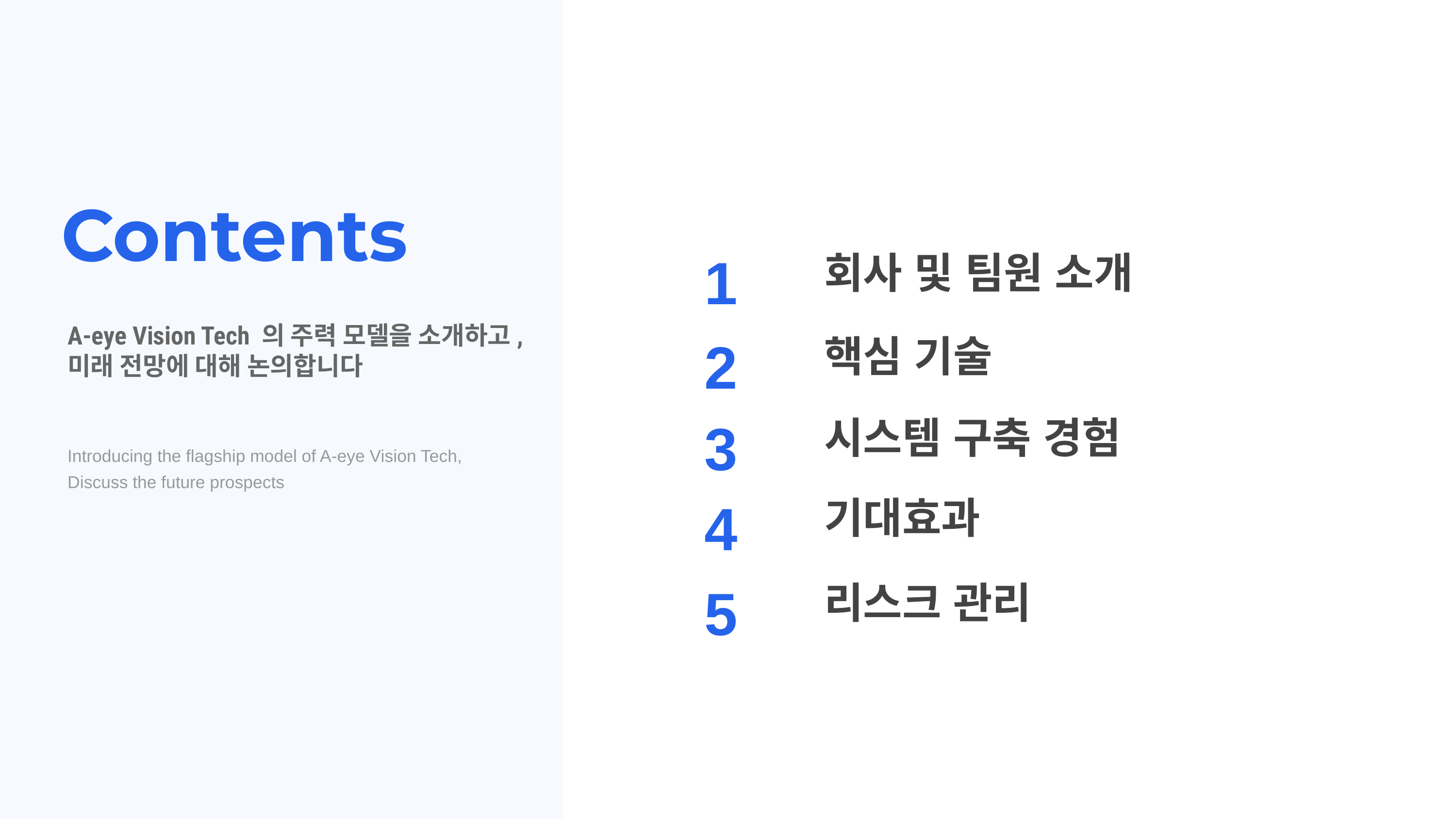

Contents
1
회사 및 팀원 소개
2
핵심 기술
A-eye Vision Tech 의 주력 모델을 소개하고,
미래 전망에 대해 논의합니다

Introducing the flagship model of A-eye Vision Tech,
Discuss the future prospects

3
시스템 구축 경험
4
기대효과
5
리스크 관리